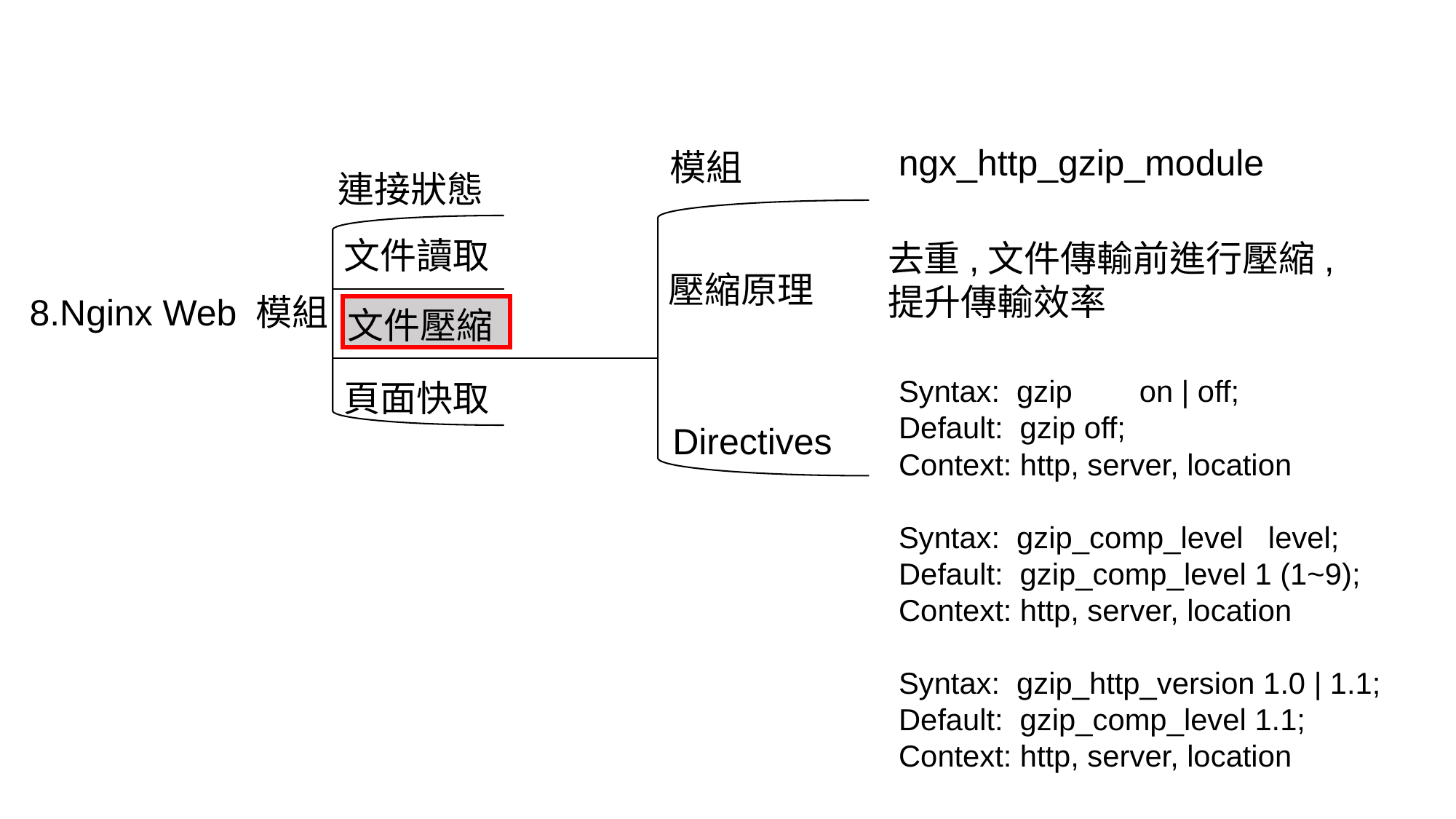

ngx_http_gzip_module
模組
連接狀態

文件讀取
去重,文件傳輸前進行壓縮,
提升傳輸效率
壓縮原理
8.Nginx Web 模組

文件壓縮
Syntax:  gzip        on | off;
Default:  gzip off;
Context: http, server, location

Syntax:  gzip_comp_level   level;
Default:  gzip_comp_level 1 (1~9);
Context: http, server, location

Syntax:  gzip_http_version 1.0 | 1.1;
Default:  gzip_comp_level 1.1;
Context: http, server, location

頁面快取
Directives